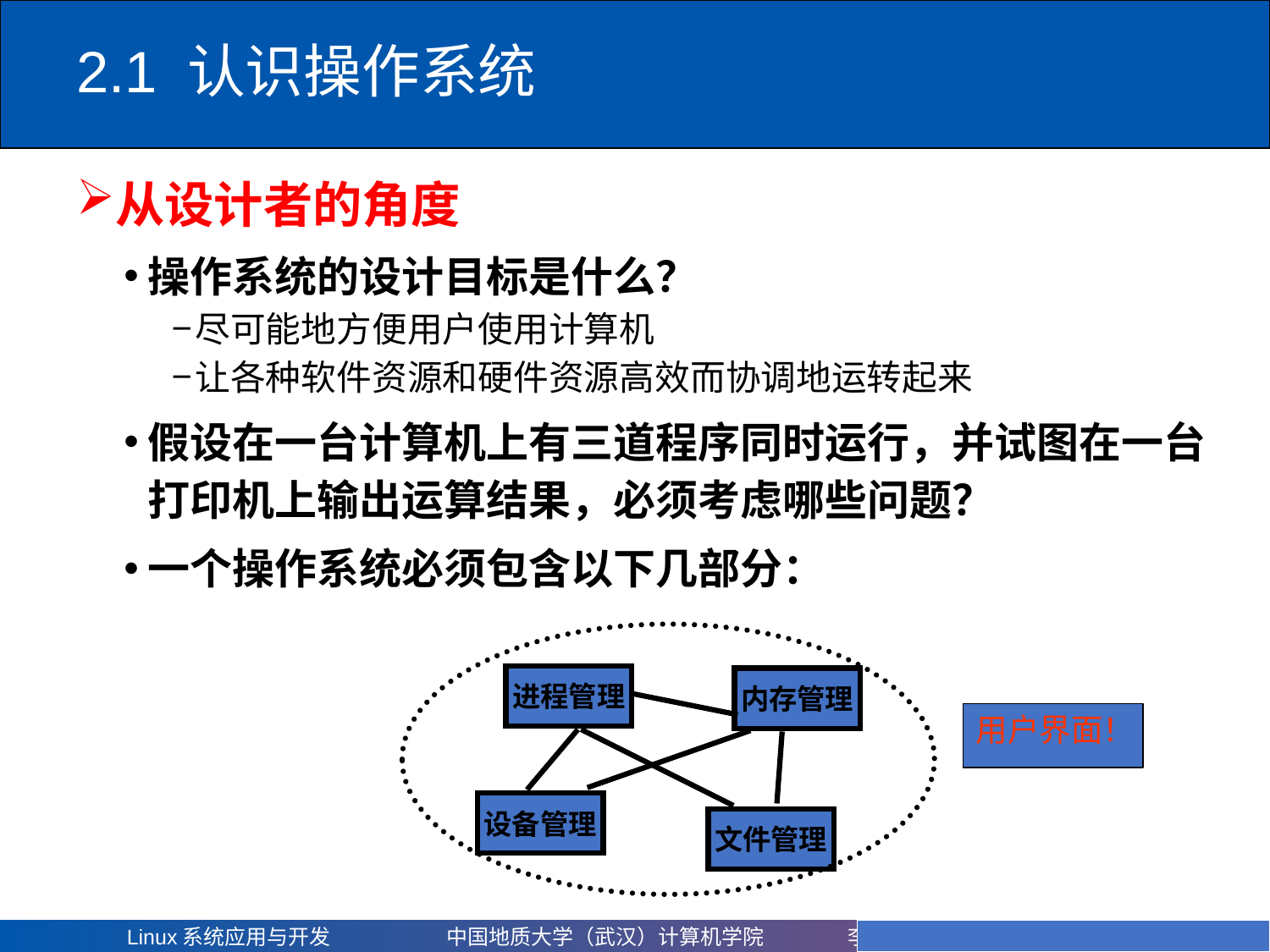

# 2.1 认识操作系统
从设计者的角度
操作系统的设计目标是什么？
尽可能地方便用户使用计算机
让各种软件资源和硬件资源高效而协调地运转起来
假设在一台计算机上有三道程序同时运行，并试图在一台打印机上输出运算结果，必须考虑哪些问题？
一个操作系统必须包含以下几部分：

进程管理
内存管理

设备管理
文件管理
用户界面！